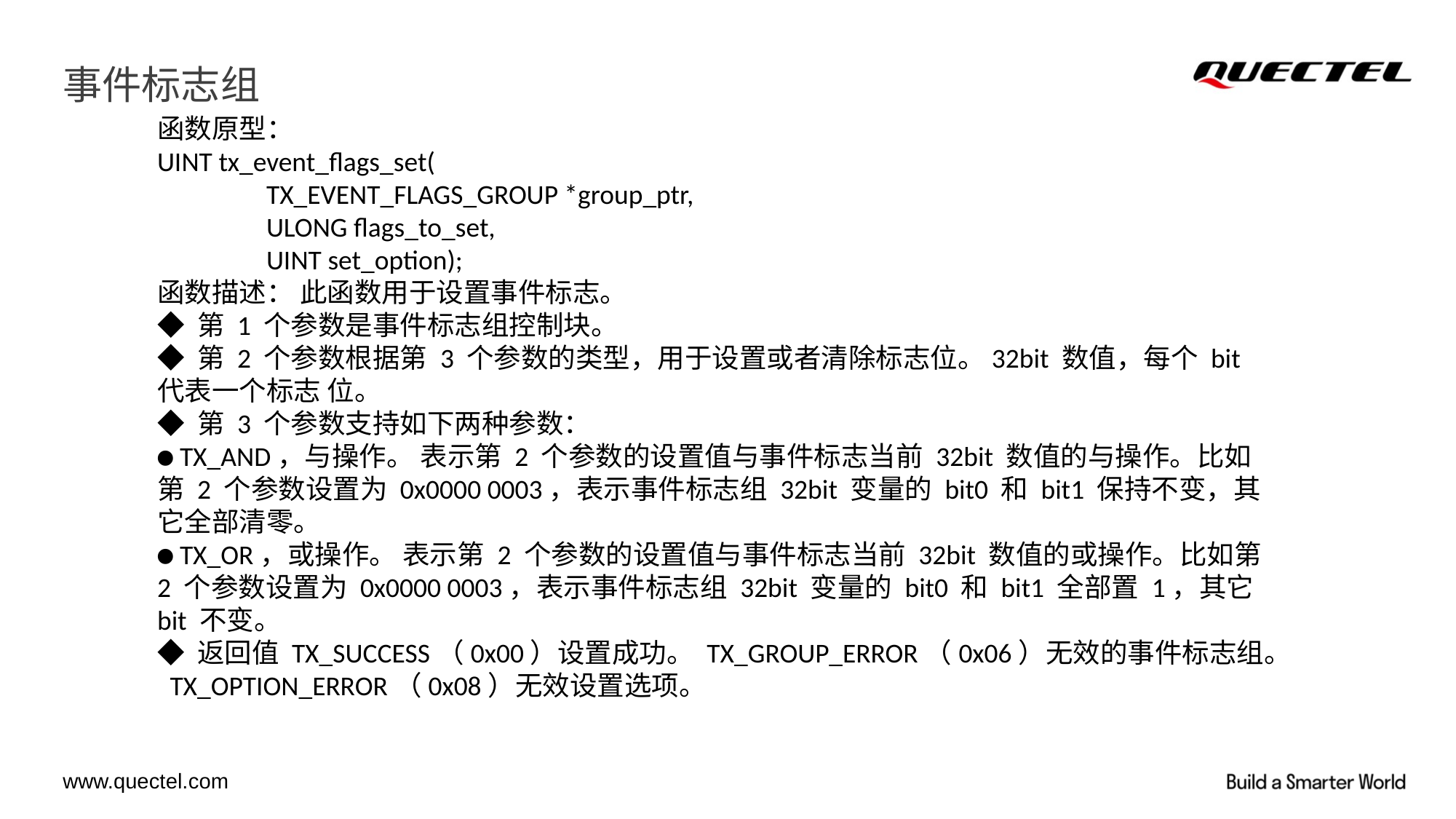

# 事件标志组
函数原型：
UINT tx_event_flags_set(
	TX_EVENT_FLAGS_GROUP *group_ptr,
	ULONG flags_to_set,
	UINT set_option);
函数描述： 此函数用于设置事件标志。
◆ 第 1 个参数是事件标志组控制块。
◆ 第 2 个参数根据第 3 个参数的类型，用于设置或者清除标志位。32bit 数值，每个 bit 代表一个标志 位。
◆ 第 3 个参数支持如下两种参数：
⚫ TX_AND，与操作。 表示第 2 个参数的设置值与事件标志当前 32bit 数值的与操作。比如第 2 个参数设置为 0x0000 0003，表示事件标志组 32bit 变量的 bit0 和 bit1 保持不变，其它全部清零。
⚫ TX_OR，或操作。 表示第 2 个参数的设置值与事件标志当前 32bit 数值的或操作。比如第 2 个参数设置为 0x0000 0003，表示事件标志组 32bit 变量的 bit0 和 bit1 全部置 1，其它 bit 不变。
◆ 返回值 TX_SUCCESS（0x00）设置成功。 TX_GROUP_ERROR（0x06）无效的事件标志组。 TX_OPTION_ERROR（0x08）无效设置选项。